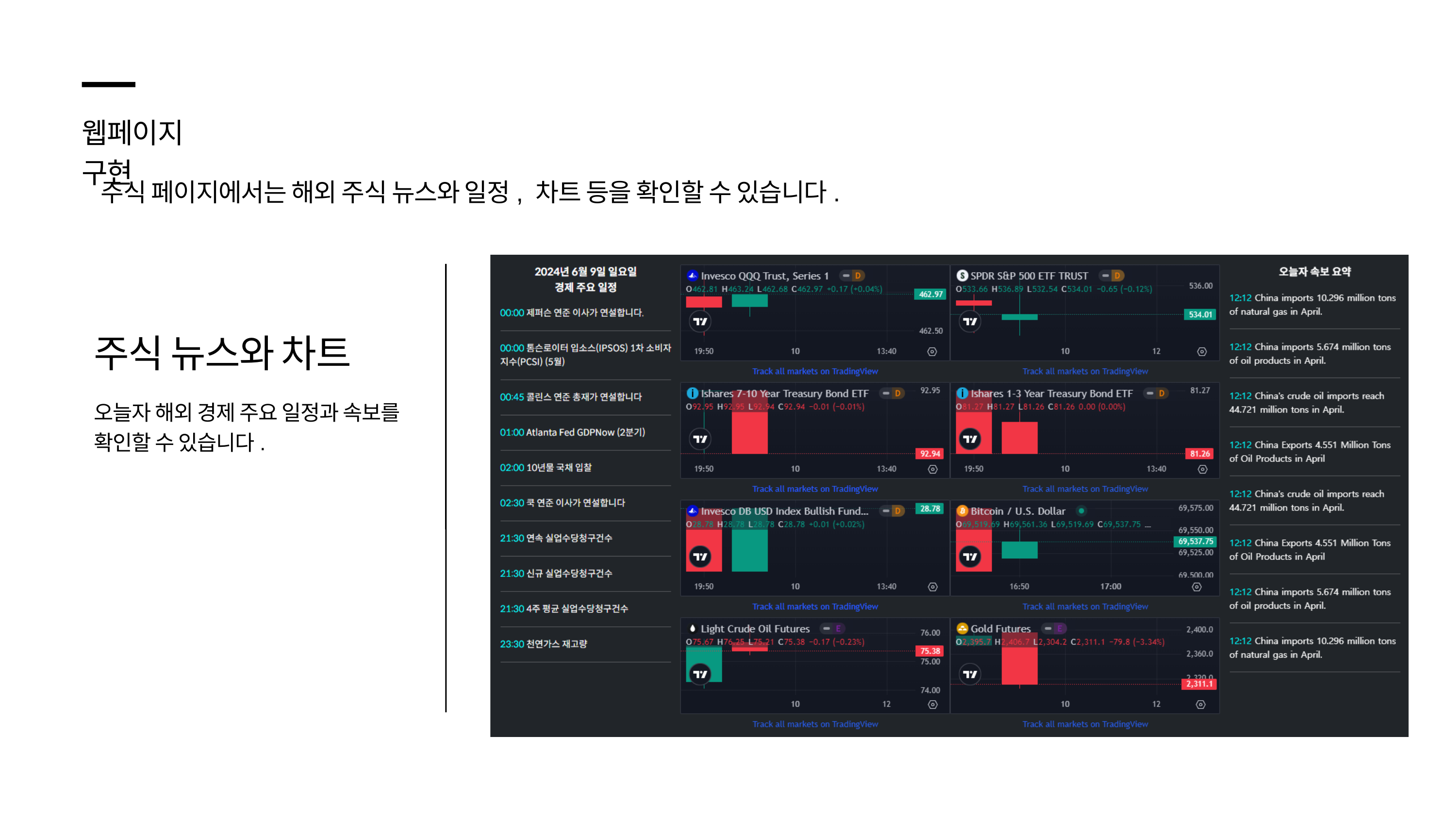

웹페이지 구현
주식 페이지에서는 해외 주식 뉴스와 일정, 차트 등을 확인할 수 있습니다.

주식 뉴스와 차트
오늘자 해외 경제 주요 일정과 속보를
확인할 수 있습니다.